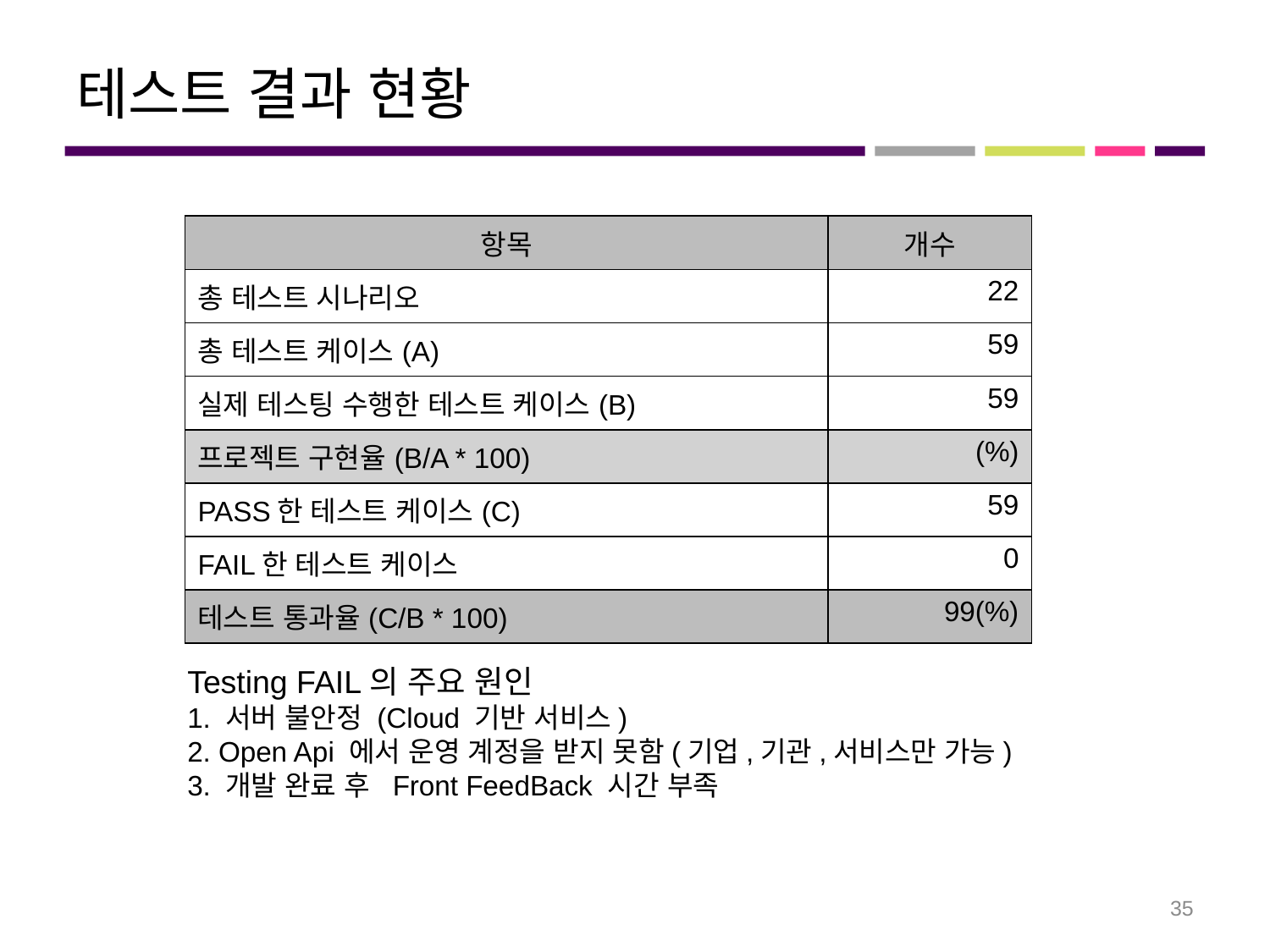

# 테스트 결과 현황
| 항목 | 개수 |
| --- | --- |
| 총 테스트 시나리오 | 22 |
| 총 테스트 케이스(A) | 59 |
| 실제 테스팅 수행한 테스트 케이스(B) | 59 |
| 프로젝트 구현율(B/A \* 100) | (%) |
| PASS한 테스트 케이스(C) | 59 |
| FAIL한 테스트 케이스 | 0 |
| 테스트 통과율(C/B \* 100) | 99(%) |
Testing FAIL의 주요 원인
1. 서버 불안정 (Cloud 기반 서비스)
2. Open Api 에서 운영 계정을 받지 못함(기업,기관,서비스만 가능)
3. 개발 완료 후  Front FeedBack 시간 부족
35